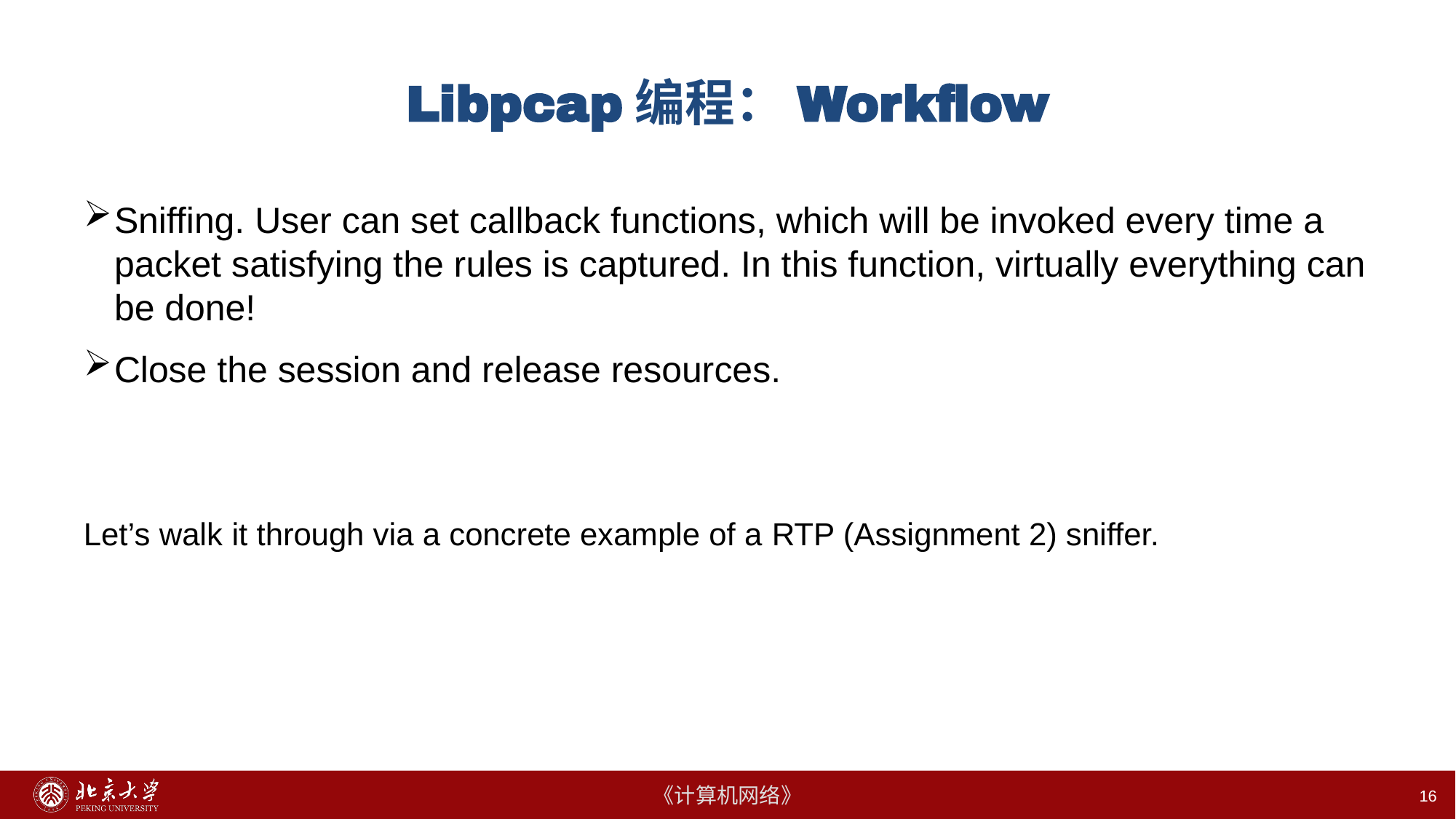

# Libpcap编程：Workflow
Sniffing. User can set callback functions, which will be invoked every time a packet satisfying the rules is captured. In this function, virtually everything can be done!
Close the session and release resources.

Let’s walk it through via a concrete example of a RTP (Assignment 2) sniffer.
16